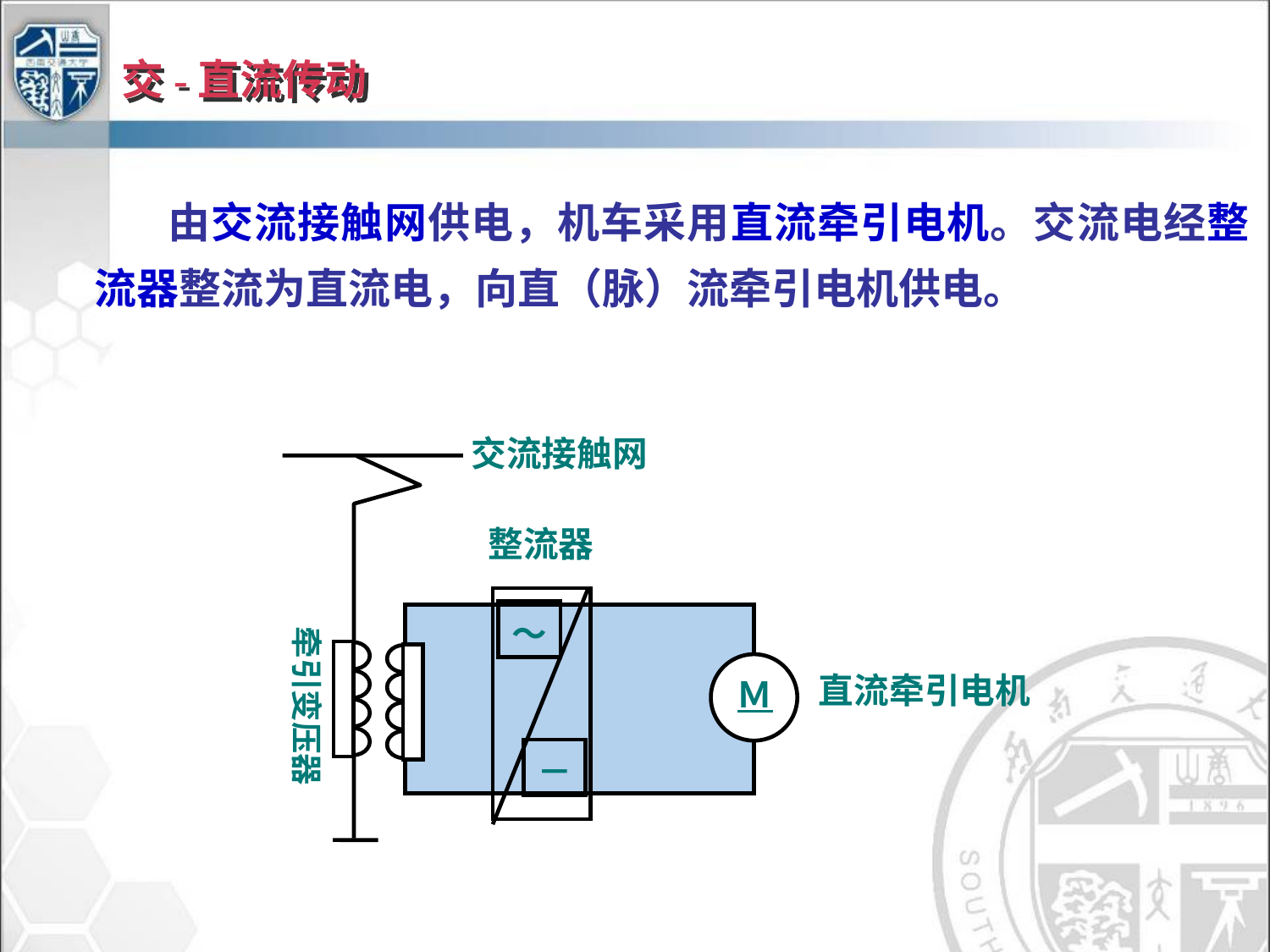

# 交-直流传动
      由交流接触网供电，机车采用直流牵引电机。交流电经整流器整流为直流电，向直（脉）流牵引电机供电。
交流接触网

整流器

～
－

牵引变压器

Ｍ
直流牵引电机